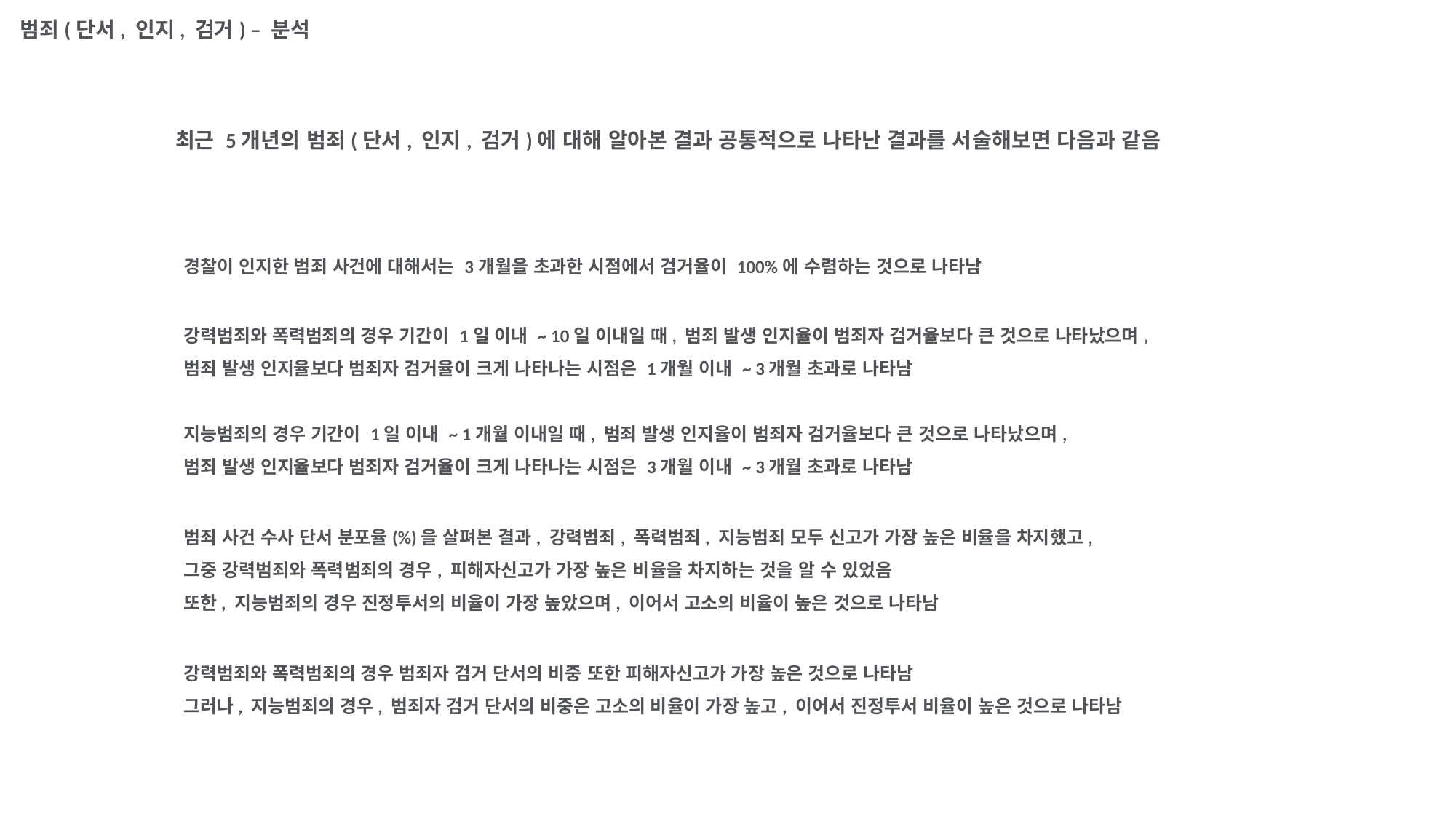

범죄(단서, 인지, 검거) – 분석
최근 5개년의 범죄(단서, 인지, 검거)에 대해 알아본 결과 공통적으로 나타난 결과를 서술해보면 다음과 같음
경찰이 인지한 범죄 사건에 대해서는 3개월을 초과한 시점에서 검거율이 100%에 수렴하는 것으로 나타남
강력범죄와 폭력범죄의 경우 기간이 1일 이내 ~ 10일 이내일 때, 범죄 발생 인지율이 범죄자 검거율보다 큰 것으로 나타났으며,
범죄 발생 인지율보다 범죄자 검거율이 크게 나타나는 시점은 1개월 이내 ~ 3개월 초과로 나타남

지능범죄의 경우 기간이 1일 이내 ~ 1개월 이내일 때, 범죄 발생 인지율이 범죄자 검거율보다 큰 것으로 나타났으며,
범죄 발생 인지율보다 범죄자 검거율이 크게 나타나는 시점은 3개월 이내 ~ 3개월 초과로 나타남
범죄 사건 수사 단서 분포율(%)을 살펴본 결과, 강력범죄, 폭력범죄, 지능범죄 모두 신고가 가장 높은 비율을 차지했고,
그중 강력범죄와 폭력범죄의 경우, 피해자신고가 가장 높은 비율을 차지하는 것을 알 수 있었음
또한, 지능범죄의 경우 진정투서의 비율이 가장 높았으며, 이어서 고소의 비율이 높은 것으로 나타남
강력범죄와 폭력범죄의 경우 범죄자 검거 단서의 비중 또한 피해자신고가 가장 높은 것으로 나타남
그러나, 지능범죄의 경우, 범죄자 검거 단서의 비중은 고소의 비율이 가장 높고, 이어서 진정투서 비율이 높은 것으로 나타남